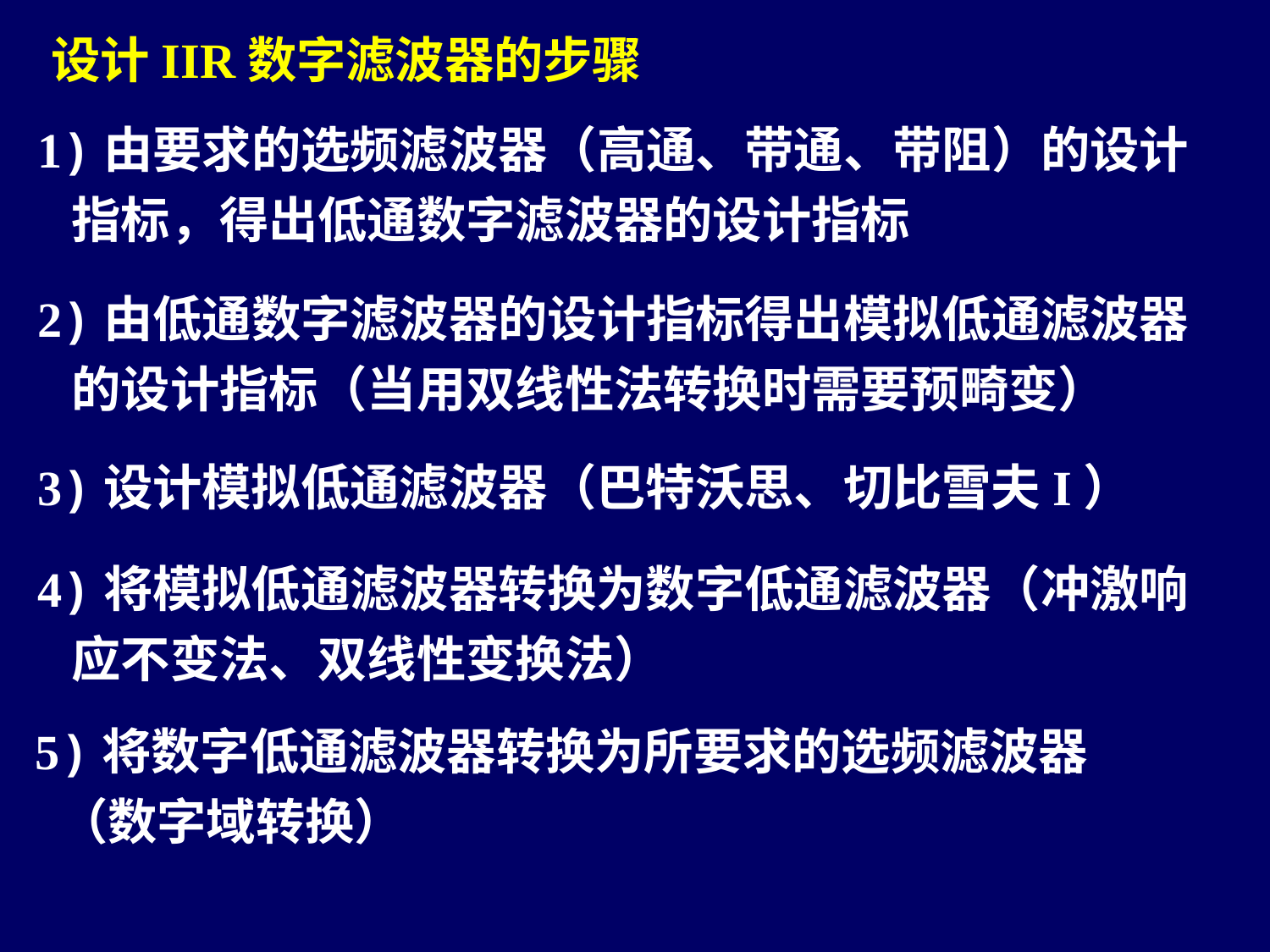

设计IIR数字滤波器的步骤
1)由要求的选频滤波器（高通、带通、带阻）的设计
  指标，得出低通数字滤波器的设计指标
2)由低通数字滤波器的设计指标得出模拟低通滤波器
  的设计指标（当用双线性法转换时需要预畸变）
3)设计模拟低通滤波器（巴特沃思、切比雪夫I）
4)将模拟低通滤波器转换为数字低通滤波器（冲激响
  应不变法、双线性变换法）
5)将数字低通滤波器转换为所要求的选频滤波器
 （数字域转换）